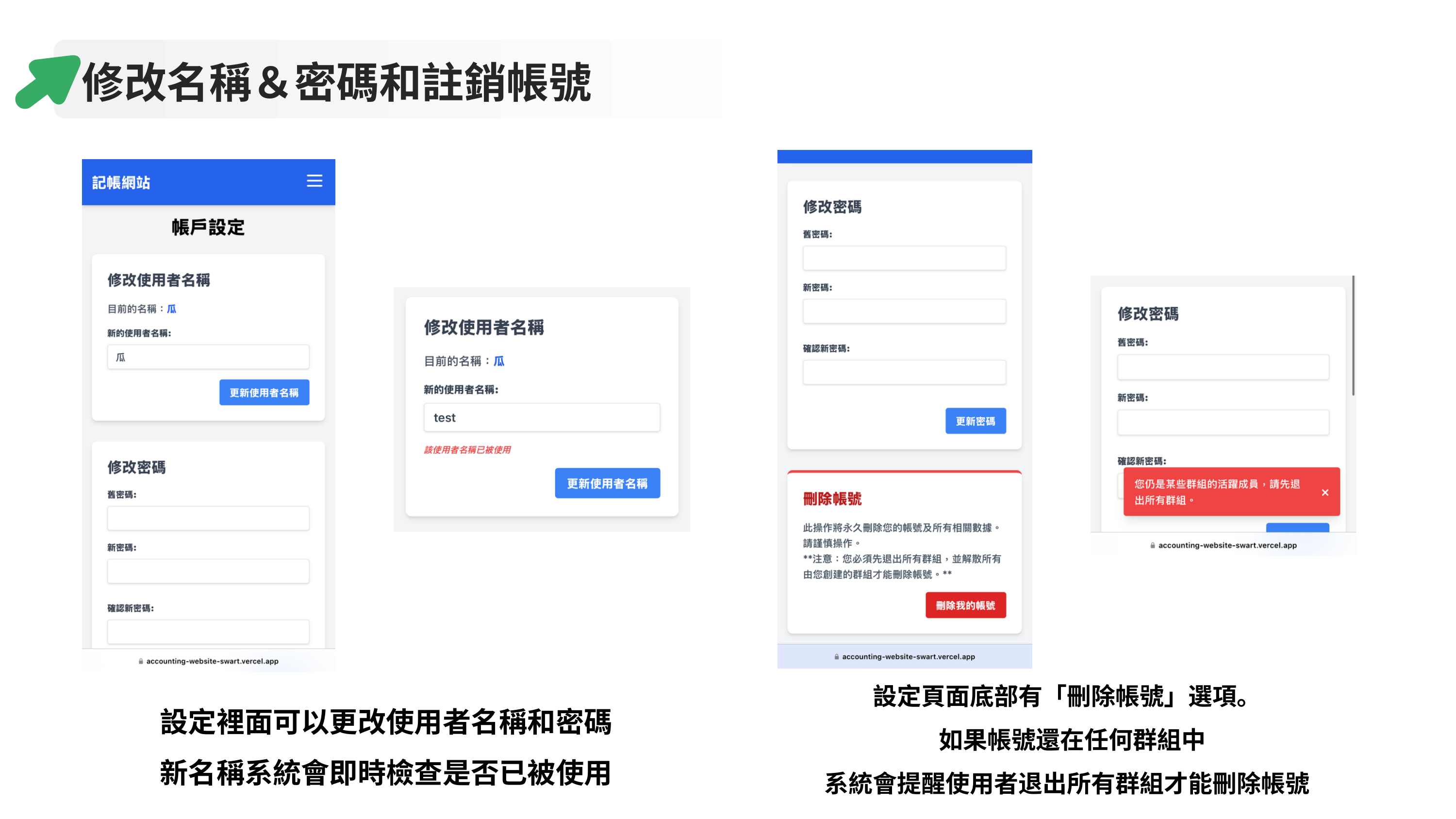

修改名稱＆密碼和註銷帳號

設定頁面底部有「刪除帳號」選項。
 如果帳號還在任何群組中
系統會提醒使用者退出所有群組才能刪除帳號
設定裡面可以更改使用者名稱和密碼
新名稱系統會即時檢查是否已被使用